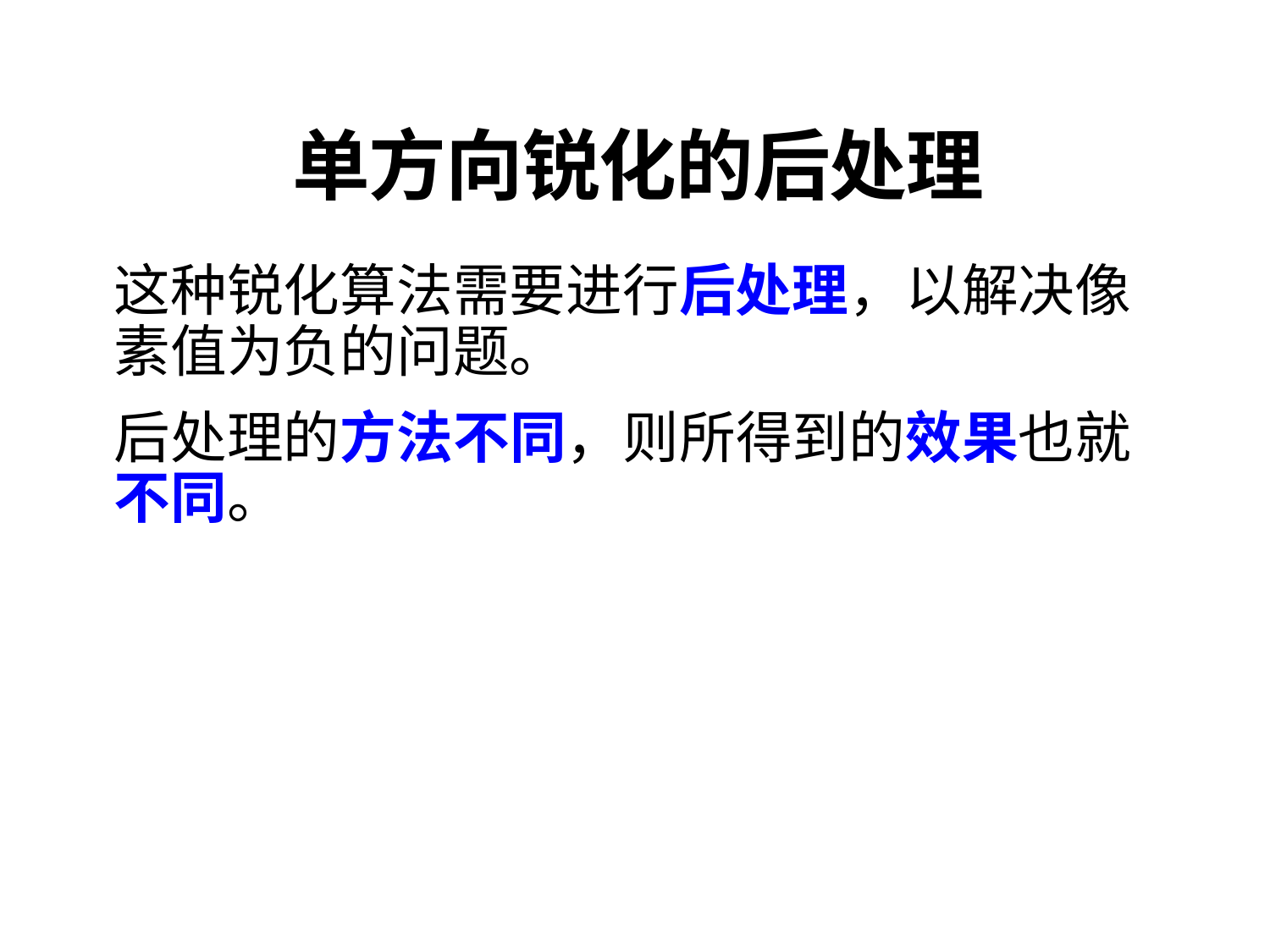

# 单方向锐化的后处理
这种锐化算法需要进行后处理，以解决像素值为负的问题。
后处理的方法不同，则所得到的效果也就不同。